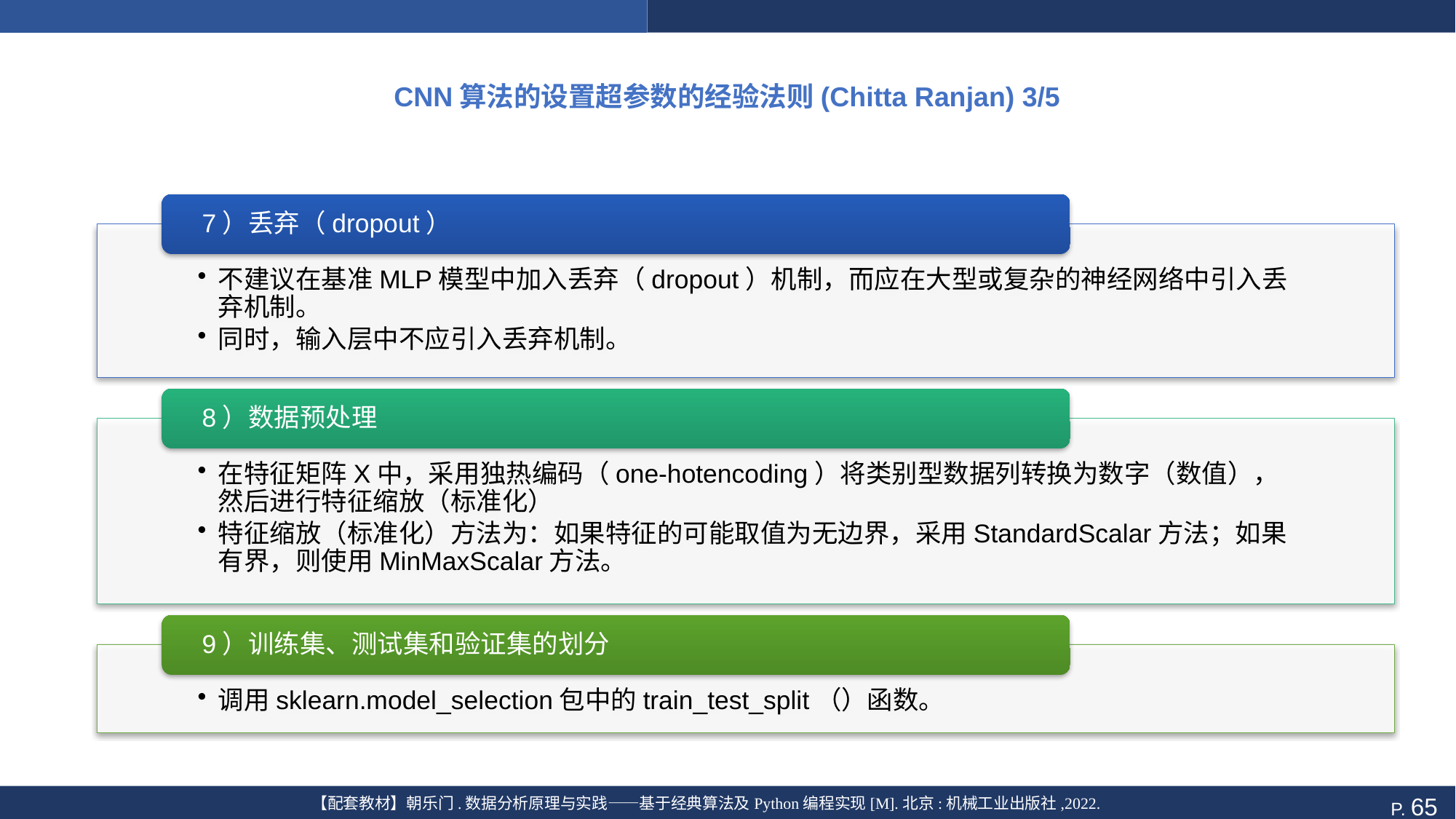

# CNN算法的设置超参数的经验法则(Chitta Ranjan) 3/5
不建议在基准MLP模型中加入丢弃（dropout）机制，而应在大型或复杂的神经网络中引入丢弃机制。
同时，输入层中不应引入丢弃机制。
7）丢弃（dropout）
在特征矩阵X中，采用独热编码（one-hotencoding）将类别型数据列转换为数字（数值），然后进行特征缩放（标准化）
特征缩放（标准化）方法为：如果特征的可能取值为无边界，采用StandardScalar方法；如果有界，则使用MinMaxScalar方法。
8）数据预处理
调用sklearn.model_selection包中的train_test_split（）函数。
9）训练集、测试集和验证集的划分